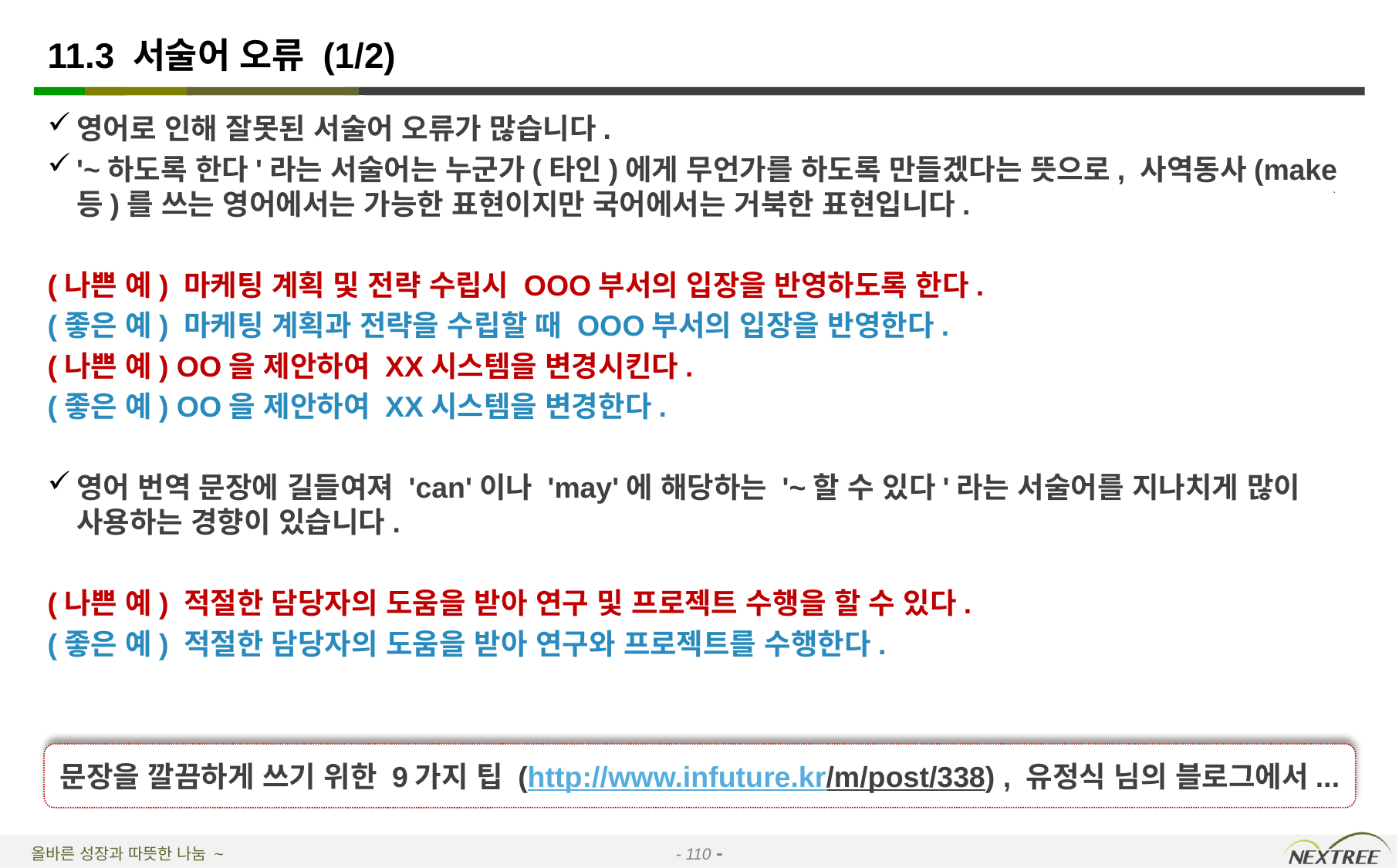

# 11.3 서술어 오류 (1/2)
영어로 인해 잘못된 서술어 오류가 많습니다.
'~하도록 한다'라는 서술어는 누군가(타인)에게 무언가를 하도록 만들겠다는 뜻으로, 사역동사(make 등)를 쓰는 영어에서는 가능한 표현이지만 국어에서는 거북한 표현입니다.

(나쁜 예) 마케팅 계획 및 전략 수립시 OOO부서의 입장을 반영하도록 한다.
(좋은 예) 마케팅 계획과 전략을 수립할 때 OOO부서의 입장을 반영한다.
(나쁜 예) OO을 제안하여 XX시스템을 변경시킨다.
(좋은 예) OO을 제안하여 XX시스템을 변경한다.

영어 번역 문장에 길들여져 'can'이나 'may'에 해당하는 '~할 수 있다'라는 서술어를 지나치게 많이 사용하는 경향이 있습니다.

(나쁜 예) 적절한 담당자의 도움을 받아 연구 및 프로젝트 수행을 할 수 있다.
(좋은 예) 적절한 담당자의 도움을 받아 연구와 프로젝트를 수행한다.

문장을 깔끔하게 쓰기 위한 9가지 팁 (http://www.infuture.kr/m/post/338) , 유정식 님의 블로그에서...